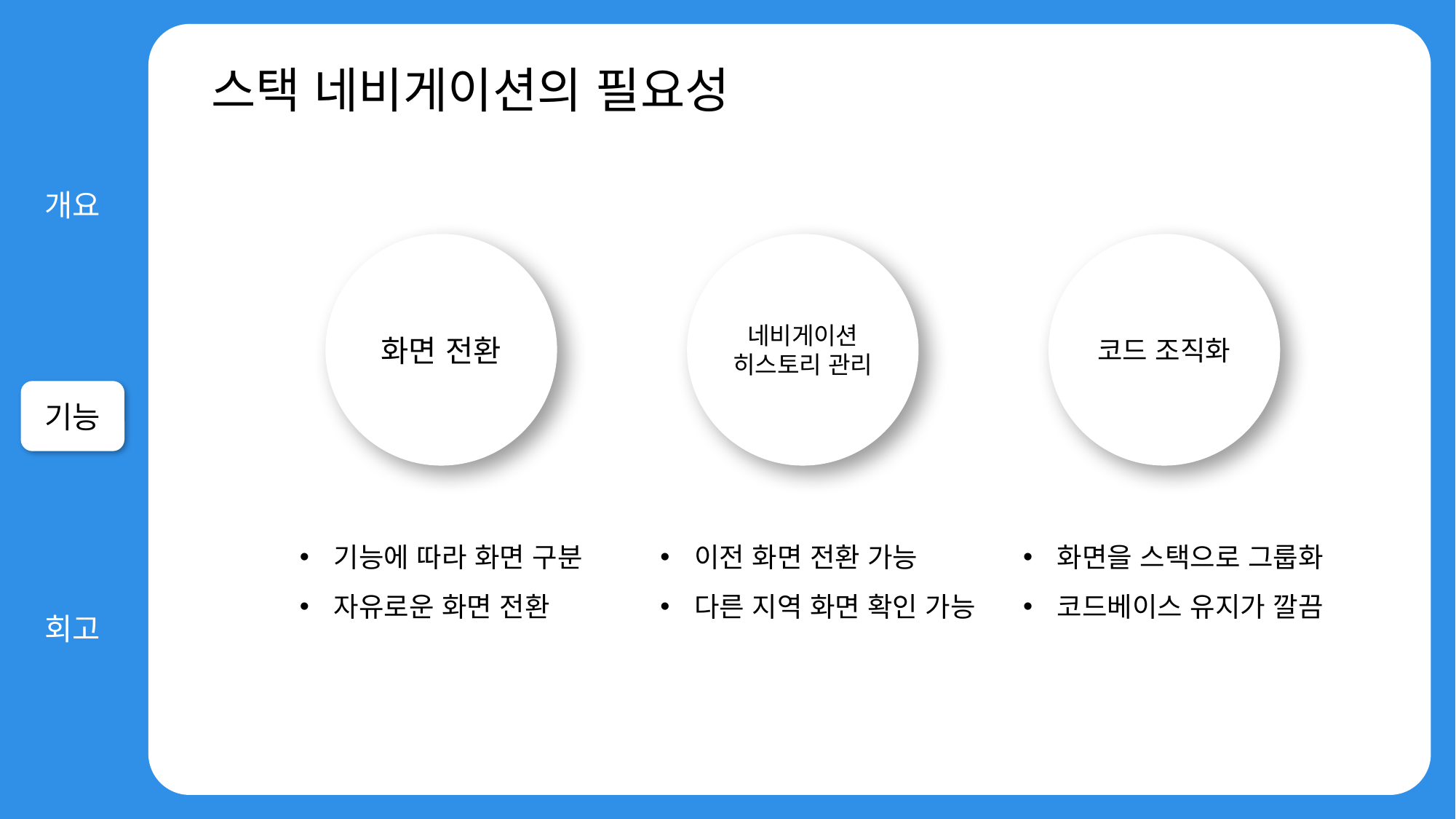

스택 네비게이션의 필요성
화면 전환
네비게이션
히스토리 관리
코드 조직화
기능에 따라 화면 구분
자유로운 화면 전환
이전 화면 전환 가능
다른 지역 화면 확인 가능
화면을 스택으로 그룹화
코드베이스 유지가 깔끔